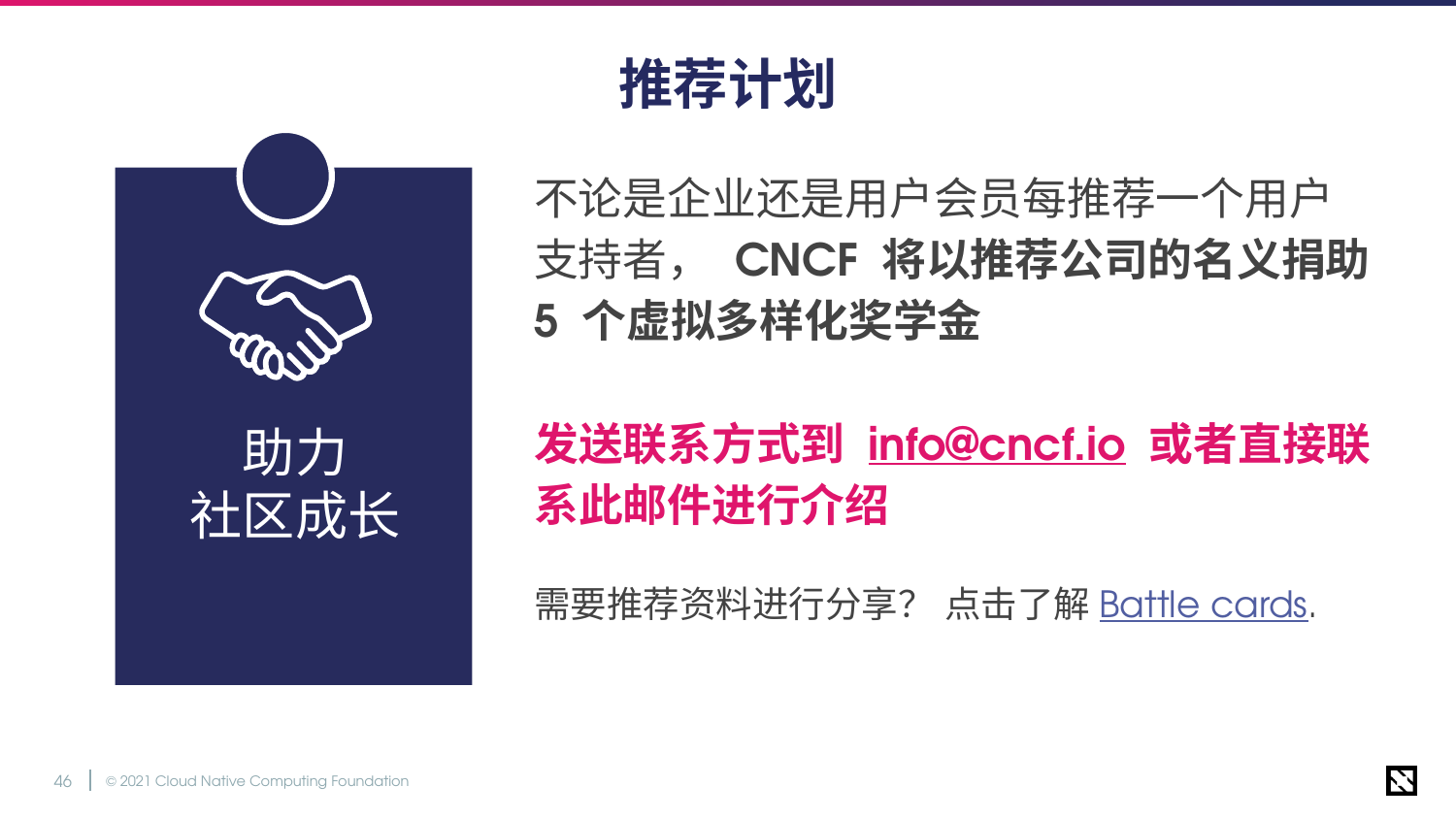

# 推荐计划

不论是企业还是用户会员每推荐一个用户支持者， CNCF 将以推荐公司的名义捐助5 个虚拟多样化奖学金

发送联系方式到 info@cncf.io 或者直接联系此邮件进行介绍

需要推荐资料进行分享？ 点击了解Battle cards.

助力
社区成长